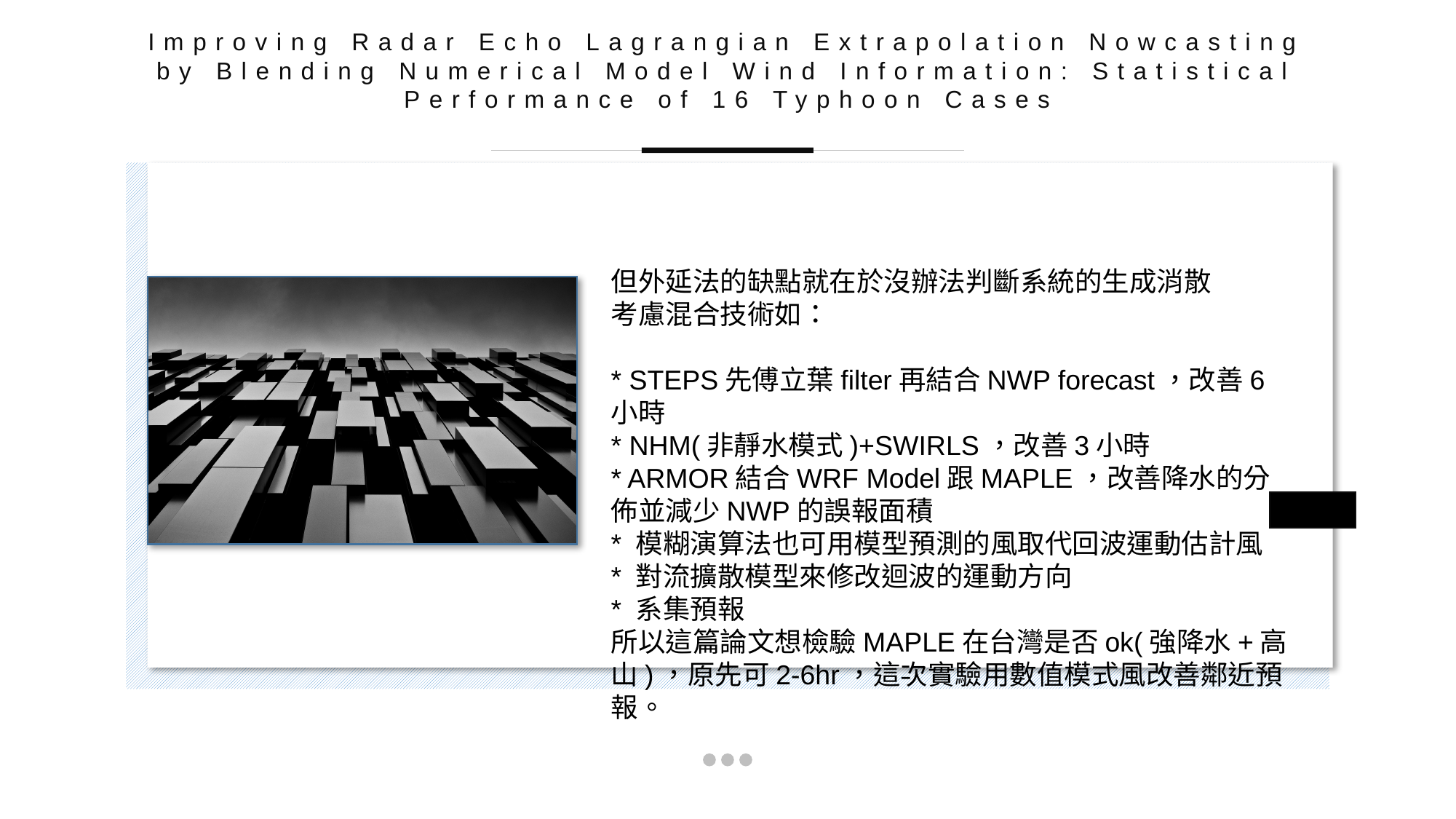

Improving Radar Echo Lagrangian Extrapolation Nowcasting by Blending Numerical Model Wind Information: Statistical Performance of 16 Typhoon Cases

但外延法的缺點就在於沒辦法判斷系統的生成消散
考慮混合技術如：

* STEPS先傅立葉filter再結合NWP forecast，改善6小時
* NHM(非靜水模式)+SWIRLS，改善3小時
* ARMOR結合WRF Model跟MAPLE，改善降水的分佈並減少NWP的誤報面積
* 模糊演算法也可用模型預測的風取代回波運動估計風
* 對流擴散模型來修改迴波的運動方向
* 系集預報
所以這篇論文想檢驗MAPLE在台灣是否ok(強降水+高山)，原先可2-6hr，這次實驗用數值模式風改善鄰近預報。